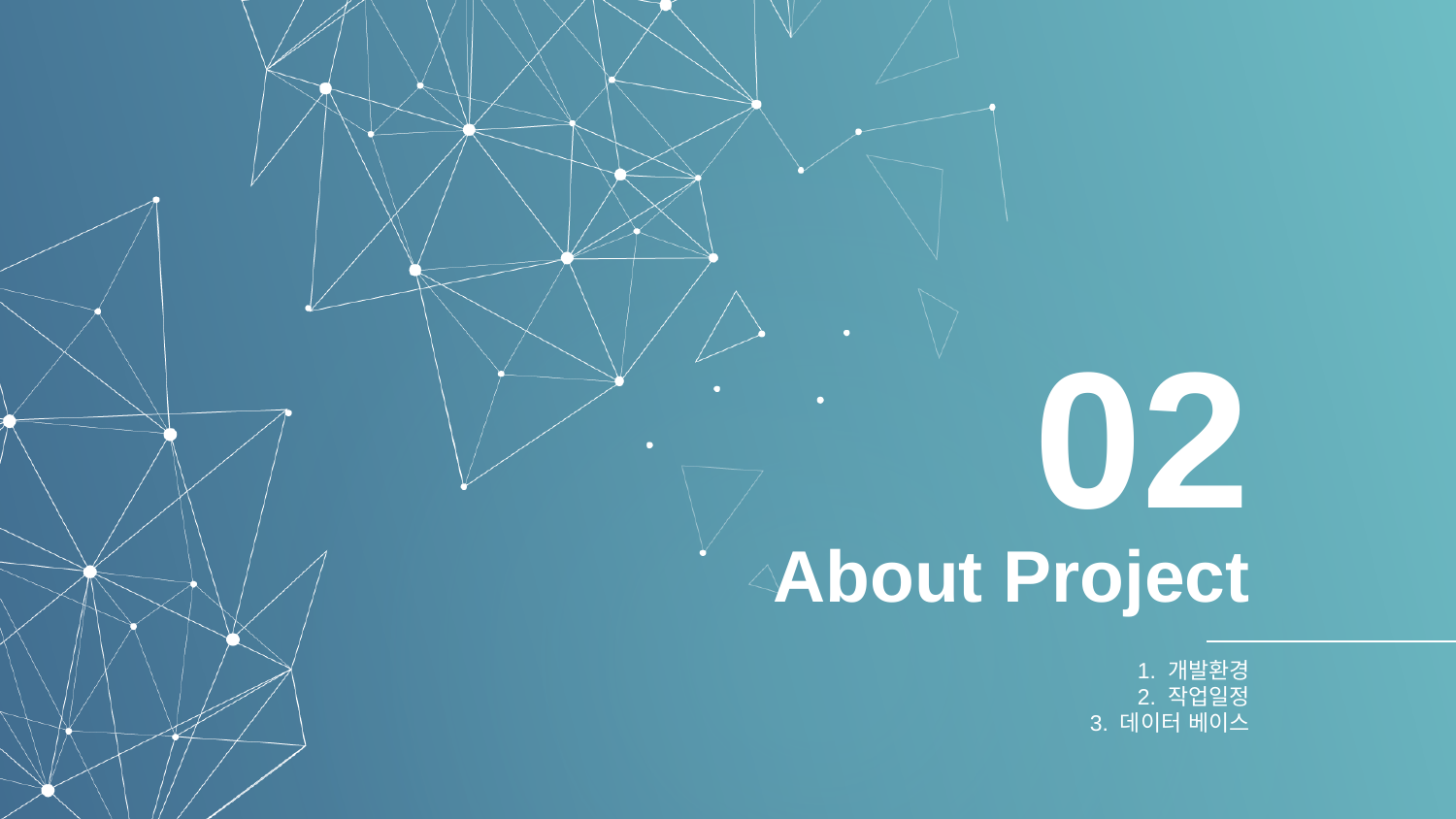

02
# About Project
1. 개발환경
2. 작업일정
3. 데이터 베이스